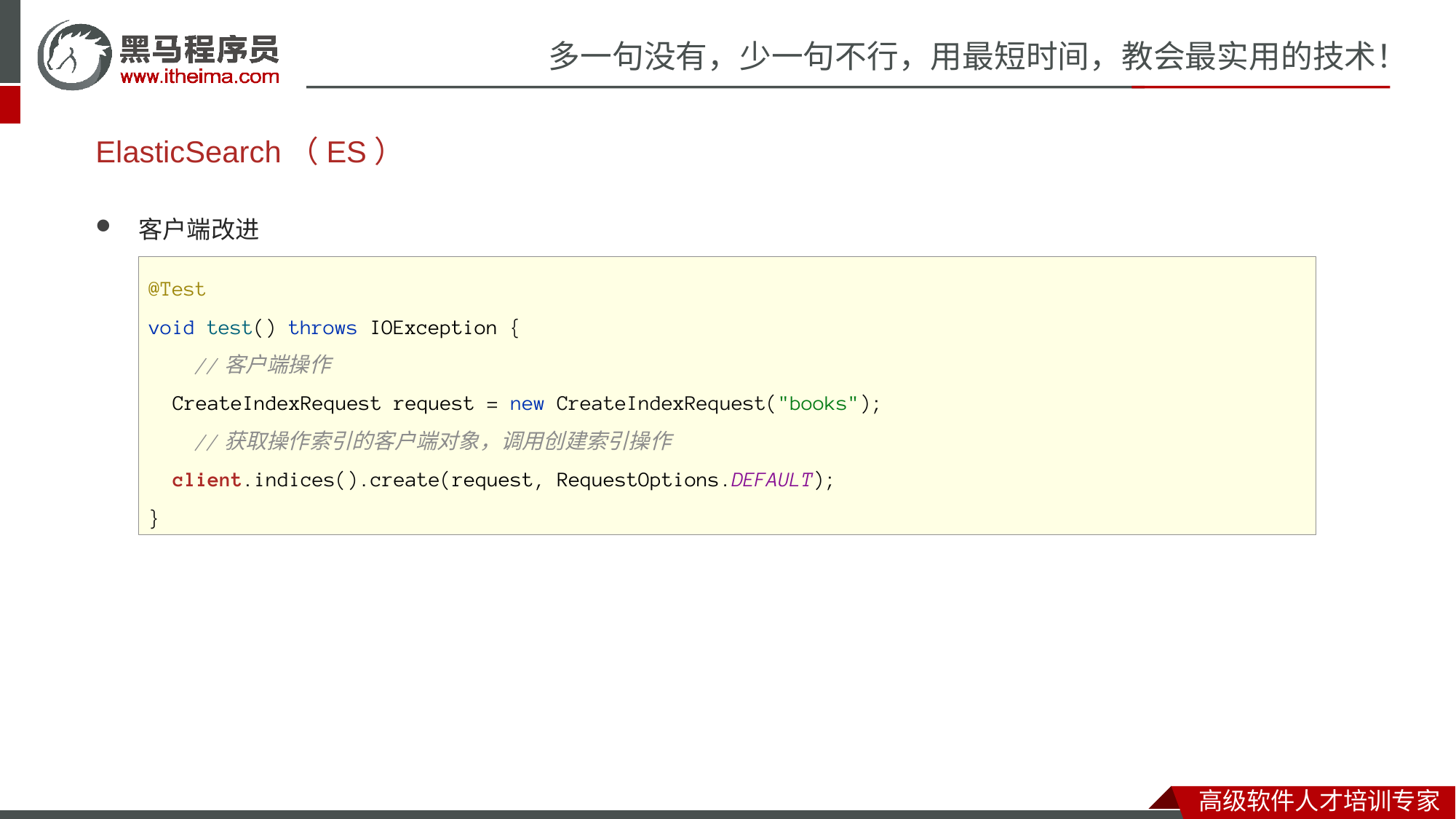

# ElasticSearch（ES）
客户端改进

@Test
void test() throws IOException {
    //客户端操作
    CreateIndexRequest request = new CreateIndexRequest("books");
    //获取操作索引的客户端对象，调用创建索引操作
    client.indices().create(request, RequestOptions.DEFAULT);
}